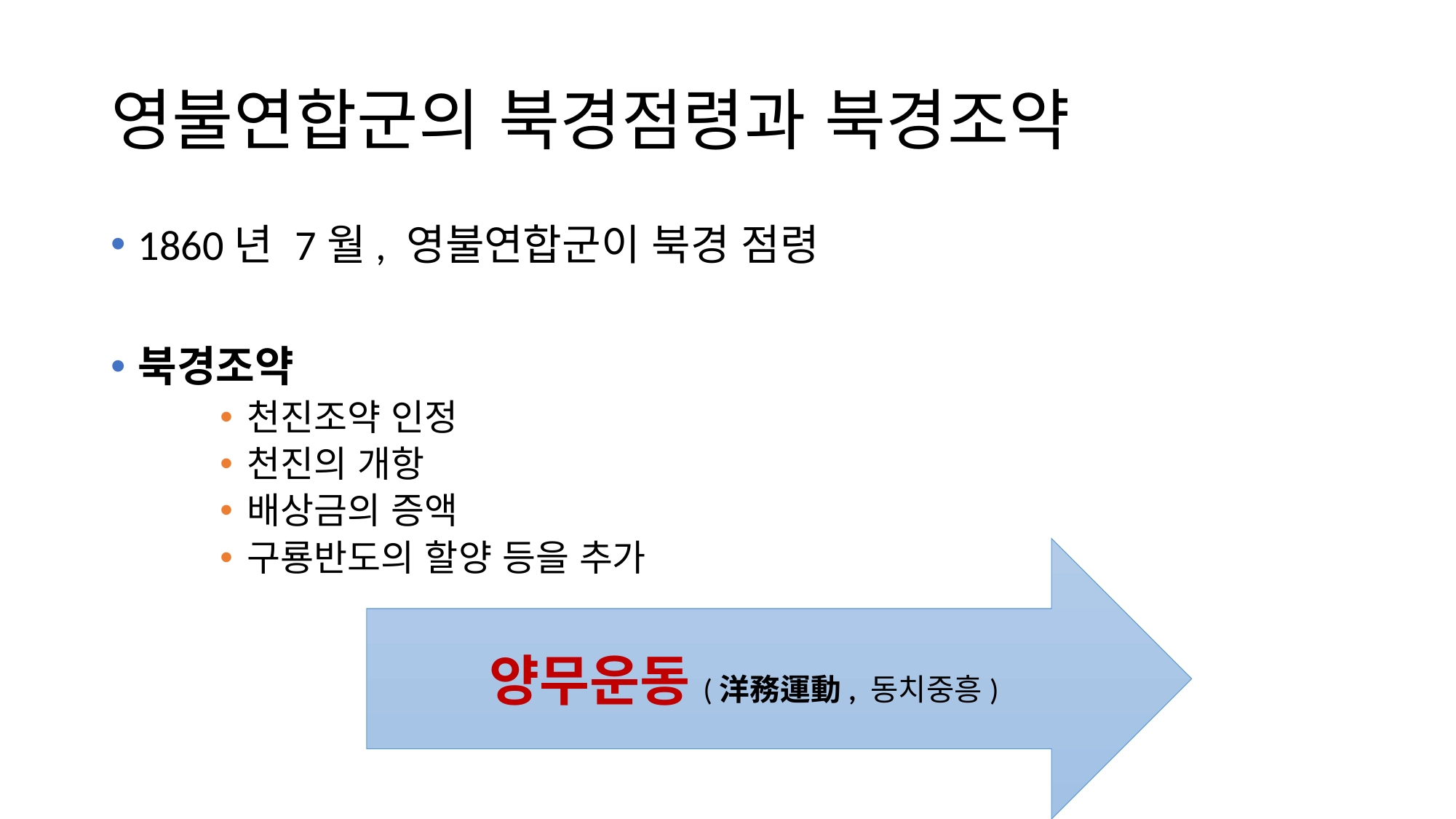

# 영불연합군의 북경점령과 북경조약
1860년 7월, 영불연합군이 북경 점령

북경조약
천진조약 인정
천진의 개항
배상금의 증액
구룡반도의 할양 등을 추가

양무운동(洋務運動, 동치중흥)